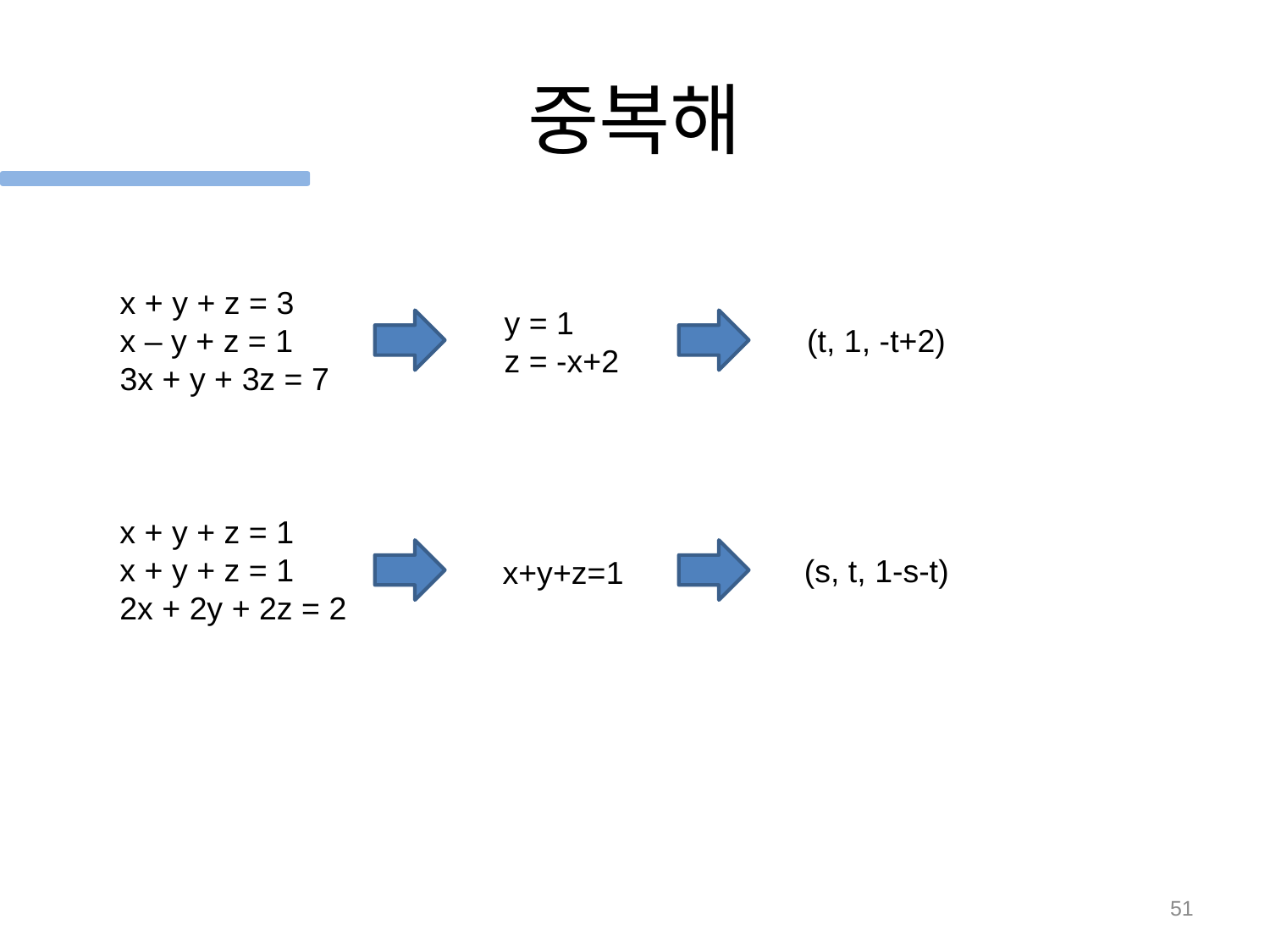

# 중복해

x + y + z = 3
x – y + z = 1
3x + y + 3z = 7
y = 1
z = -x+2

(t, 1, -t+2)
x + y + z = 1
x + y + z = 1
2x + 2y + 2z = 2

(s, t, 1-s-t)
x+y+z=1
51